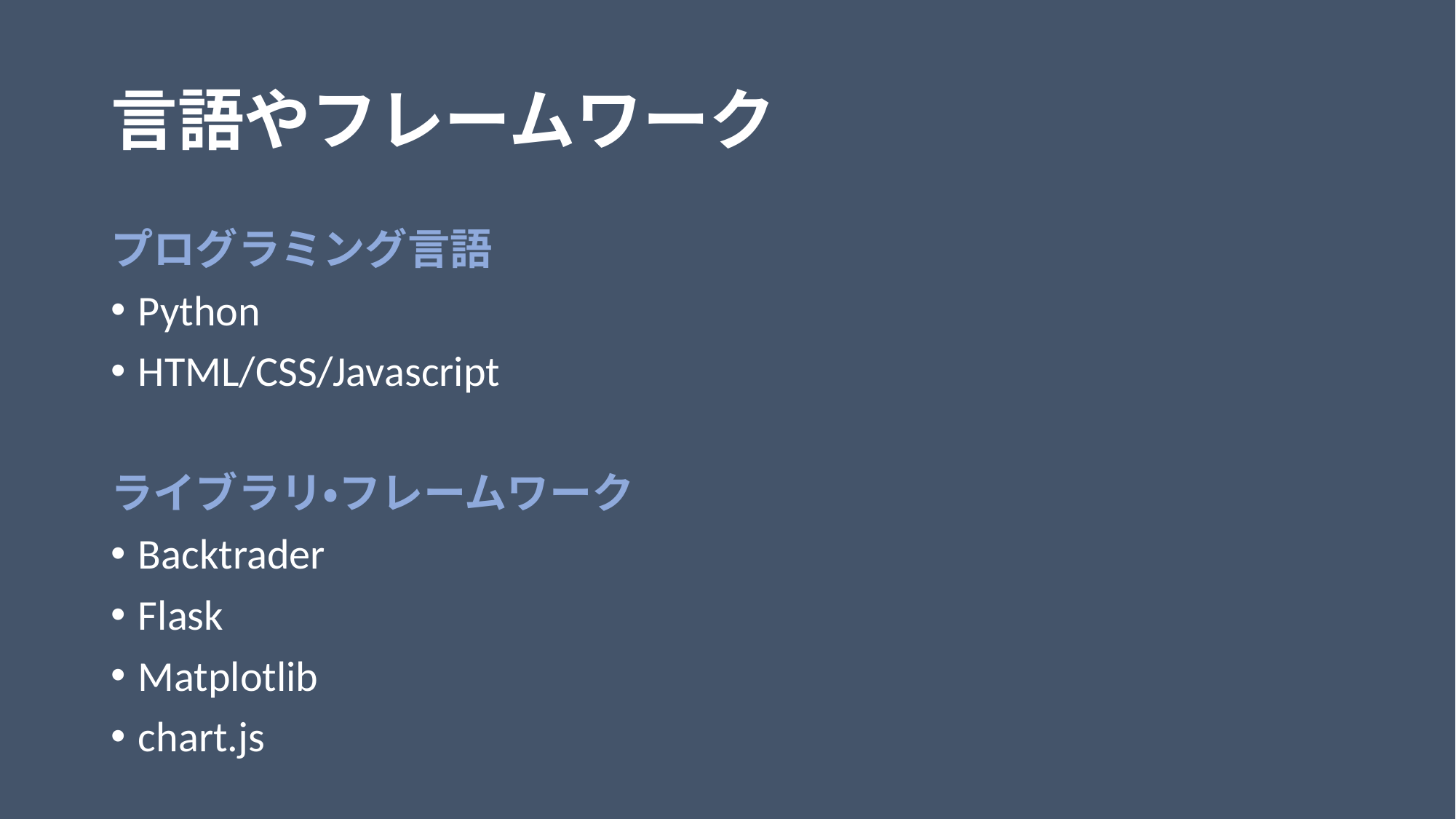

# 言語やフレームワーク
プログラミング言語
Python
HTML/CSS/Javascript

ライブラリ・フレームワーク
Backtrader
Flask
Matplotlib
chart.js